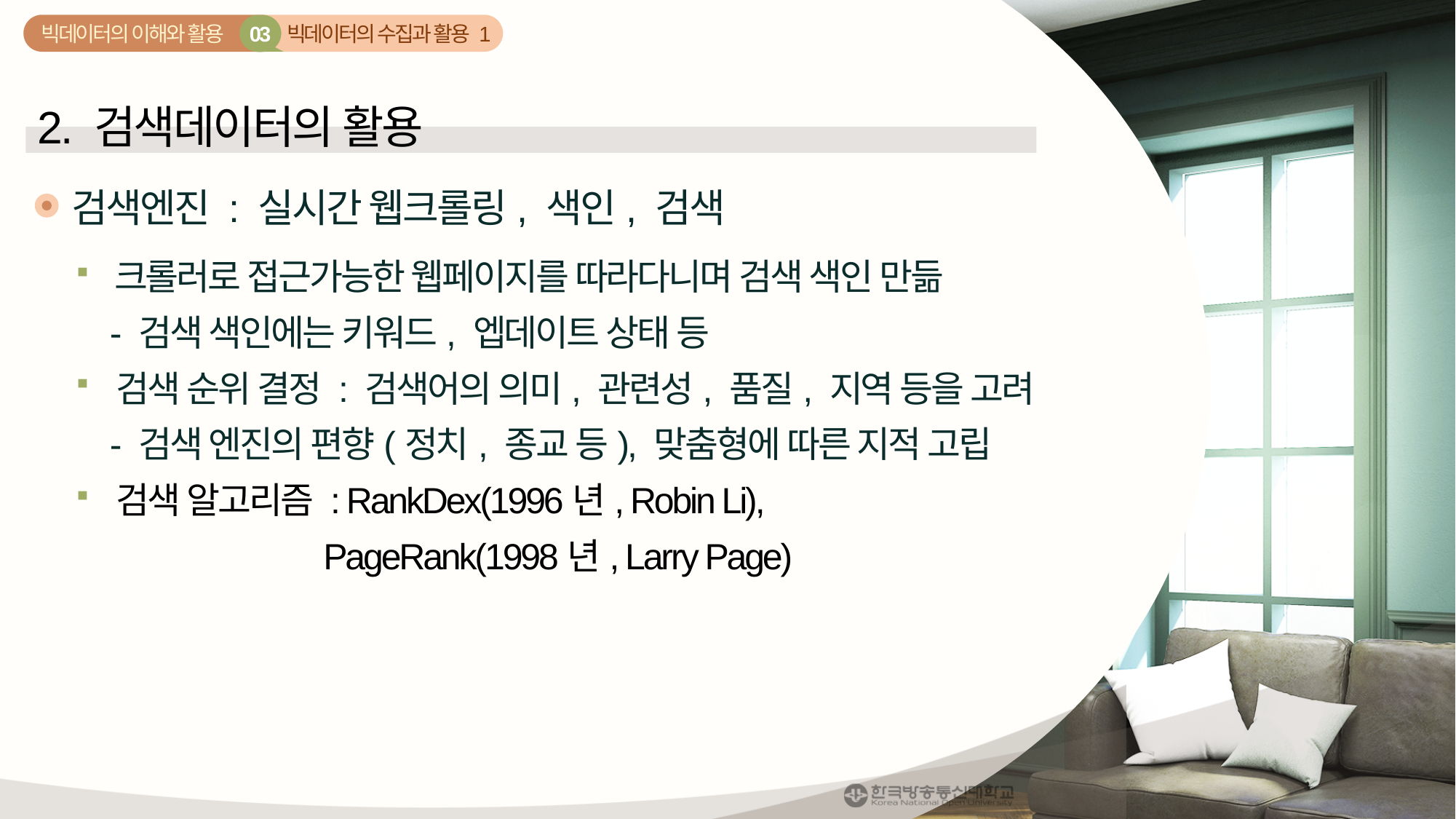

빅데이터의 수집과 활용 1
03
빅데이터의 이해와 활용
2. 검색데이터의 활용

검색엔진 : 실시간 웹크롤링, 색인, 검색

 크롤러로 접근가능한 웹페이지를 따라다니며 검색 색인 만듦
    - 검색 색인에는 키워드, 엡데이트 상태 등
 검색 순위 결정 : 검색어의 의미, 관련성, 품질, 지역 등을 고려
    - 검색 엔진의 편향(정치, 종교 등), 맞춤형에 따른 지적 고립
 검색 알고리즘 : RankDex(1996년, Robin Li),
                               PageRank(1998년, Larry Page)